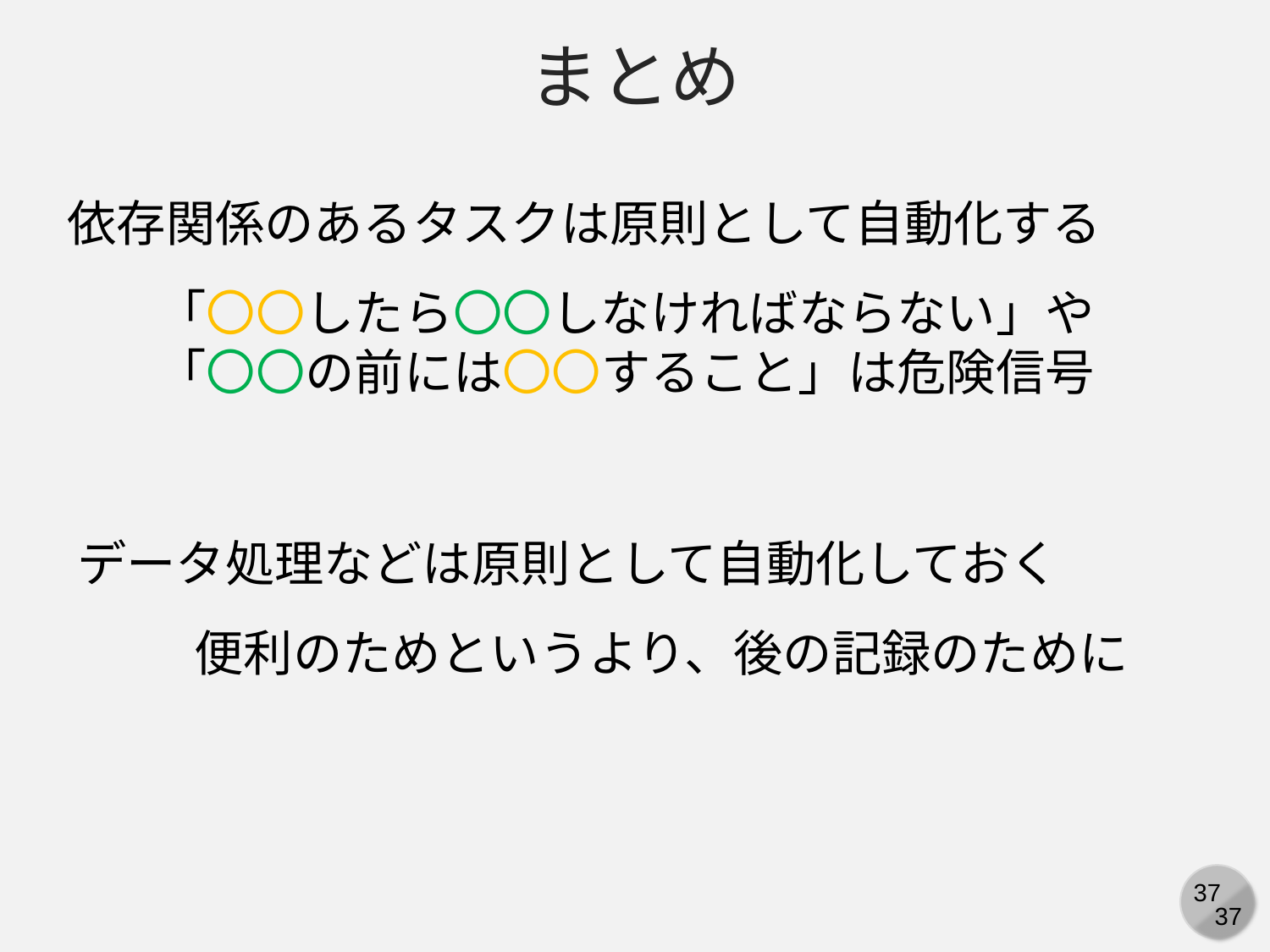

まとめ
依存関係のあるタスクは原則として自動化する
「〇〇したら〇〇しなければならない」や
「〇〇の前には〇〇すること」は危険信号
データ処理などは原則として自動化しておく
便利のためというより、後の記録のために